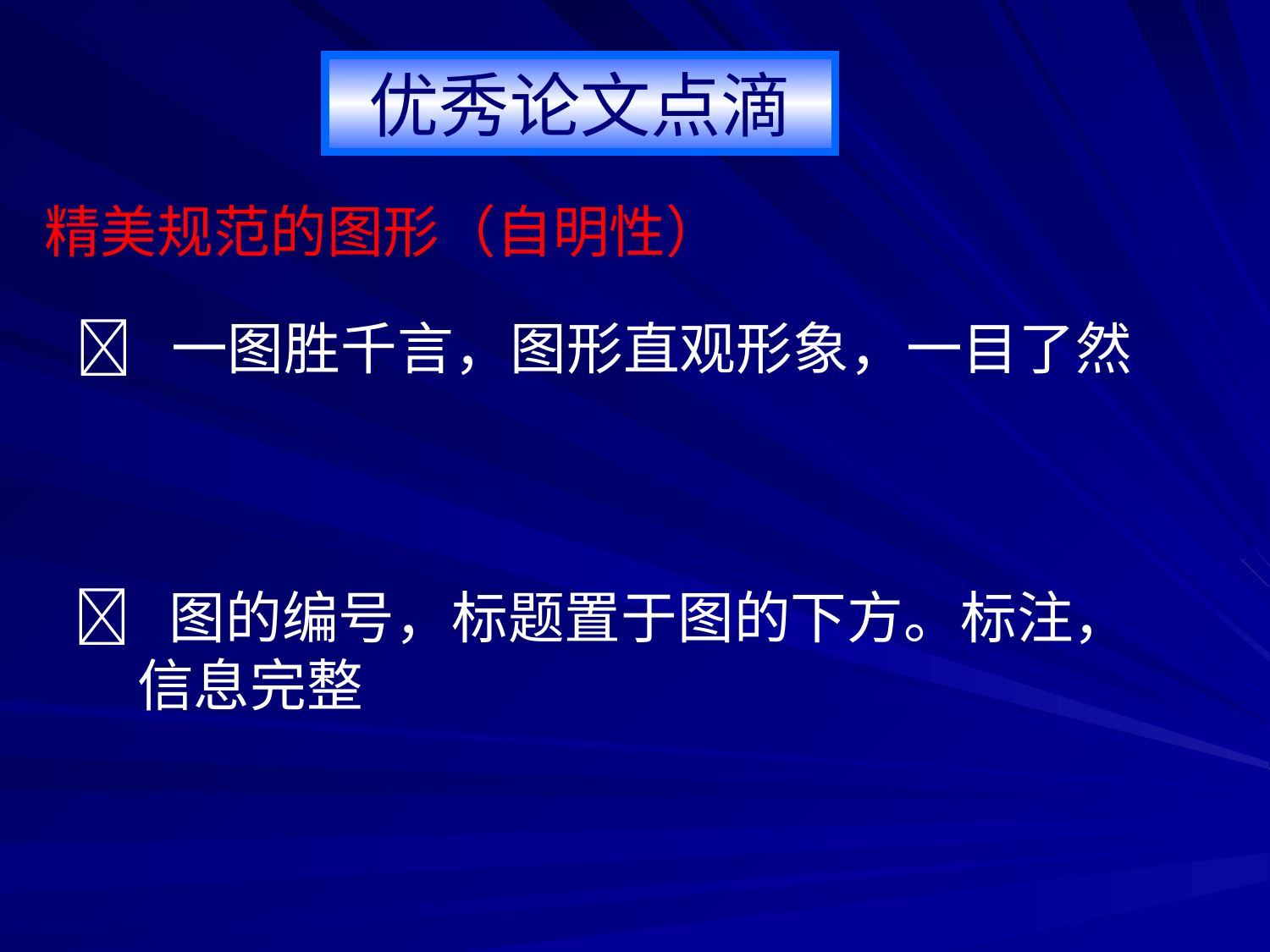

优秀论文点滴
精美规范的图形（自明性）
•  一图胜千言，图形直观形象，一目了然
•  图的编号，标题置于图的下方。标注，信息完整